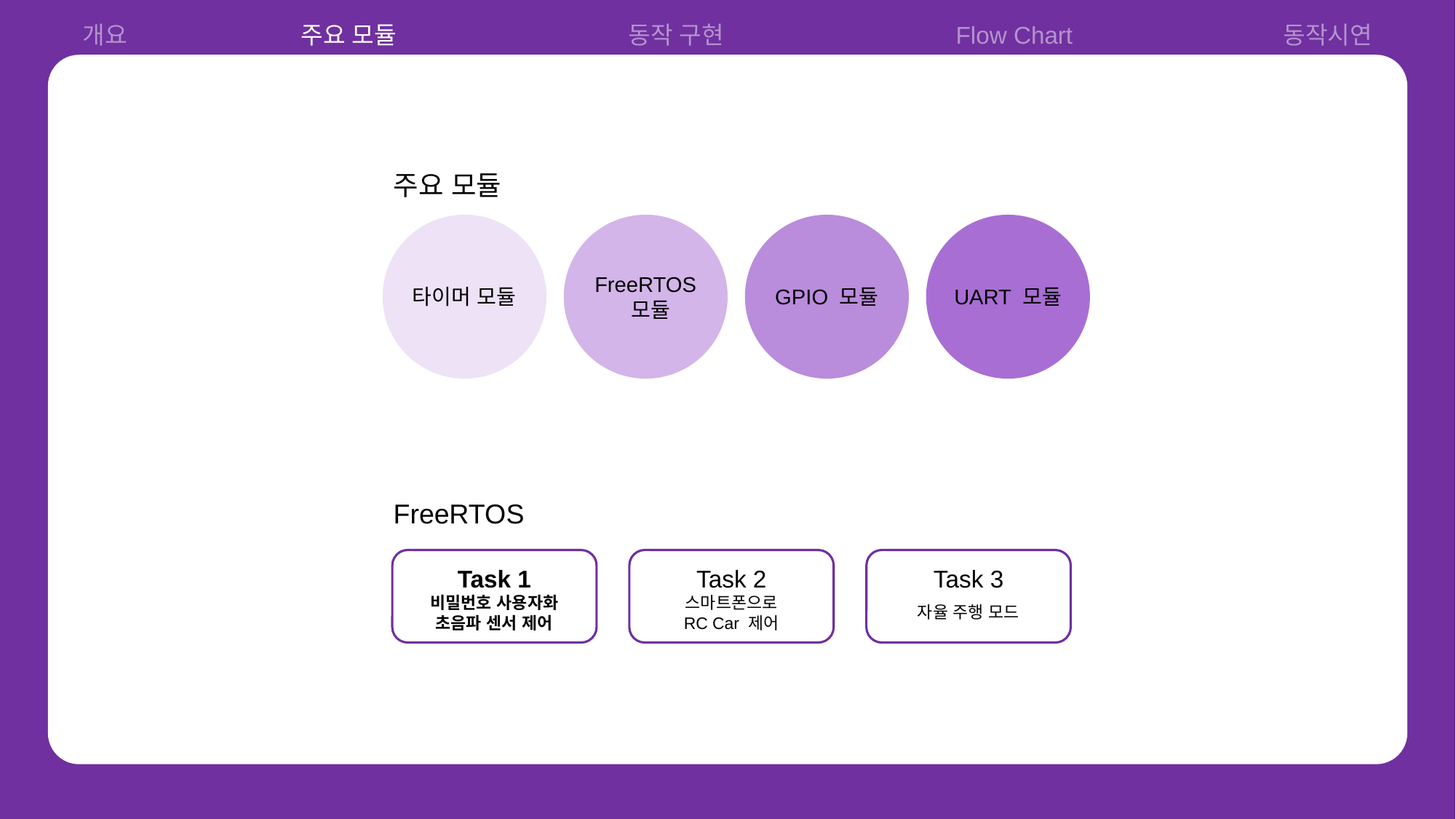

개요		주요 모듈			동작 구현			Flow Chart		동작시연

주요 모듈

타이머 모듈

FreeRTOS
 모듈

GPIO 모듈

UART 모듈
FreeRTOS

Task 1
비밀번호 사용자화
초음파 센서 제어

Task 2
스마트폰으로
RC Car 제어

Task 3

자율 주행 모드